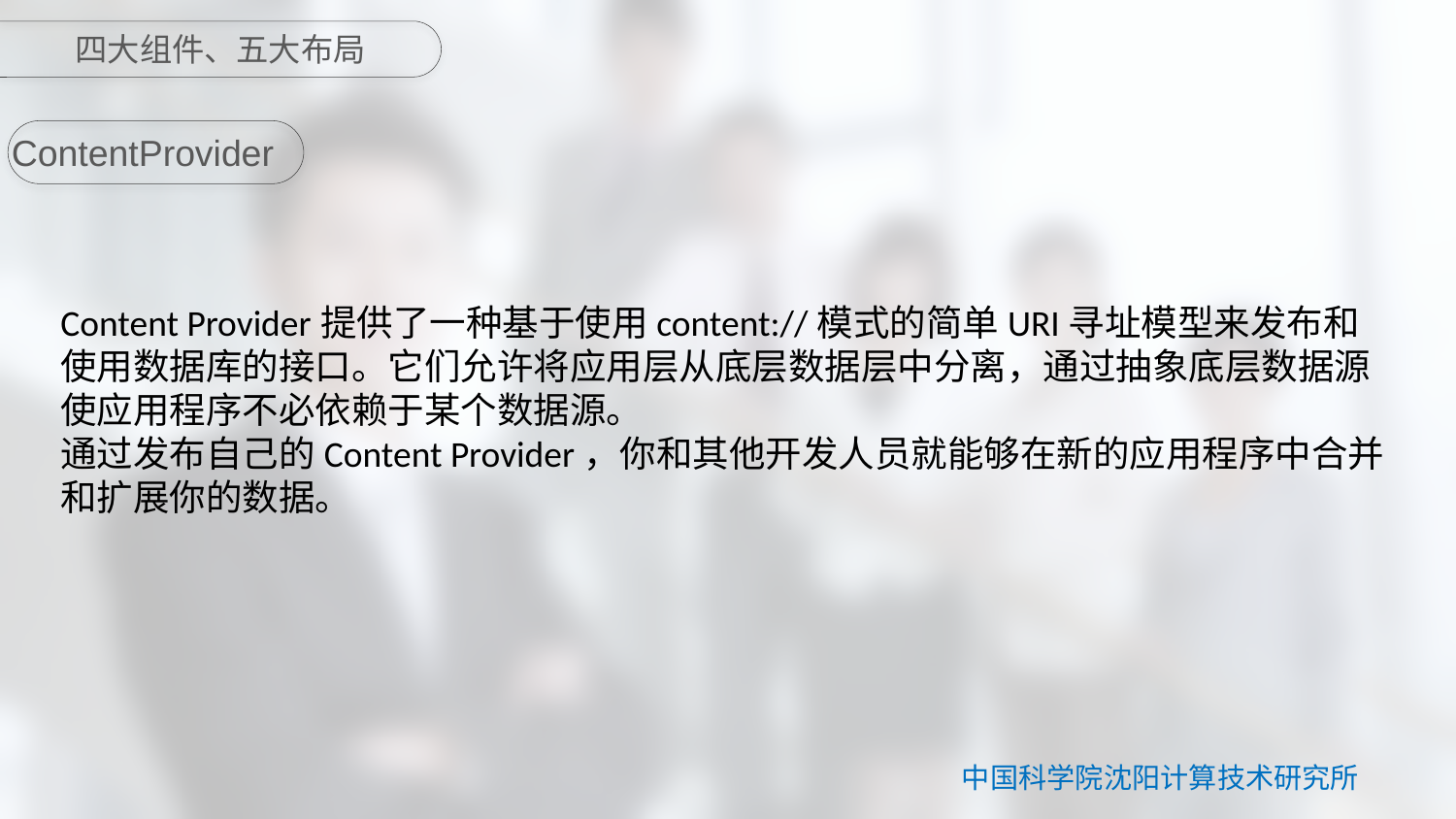

四大组件、五大布局

ContentProvider
Content Provider提供了一种基于使用content://模式的简单URI寻址模型来发布和使用数据库的接口。它们允许将应用层从底层数据层中分离，通过抽象底层数据源使应用程序不必依赖于某个数据源。
通过发布自己的Content Provider，你和其他开发人员就能够在新的应用程序中合并和扩展你的数据。

中国科学院沈阳计算技术研究所